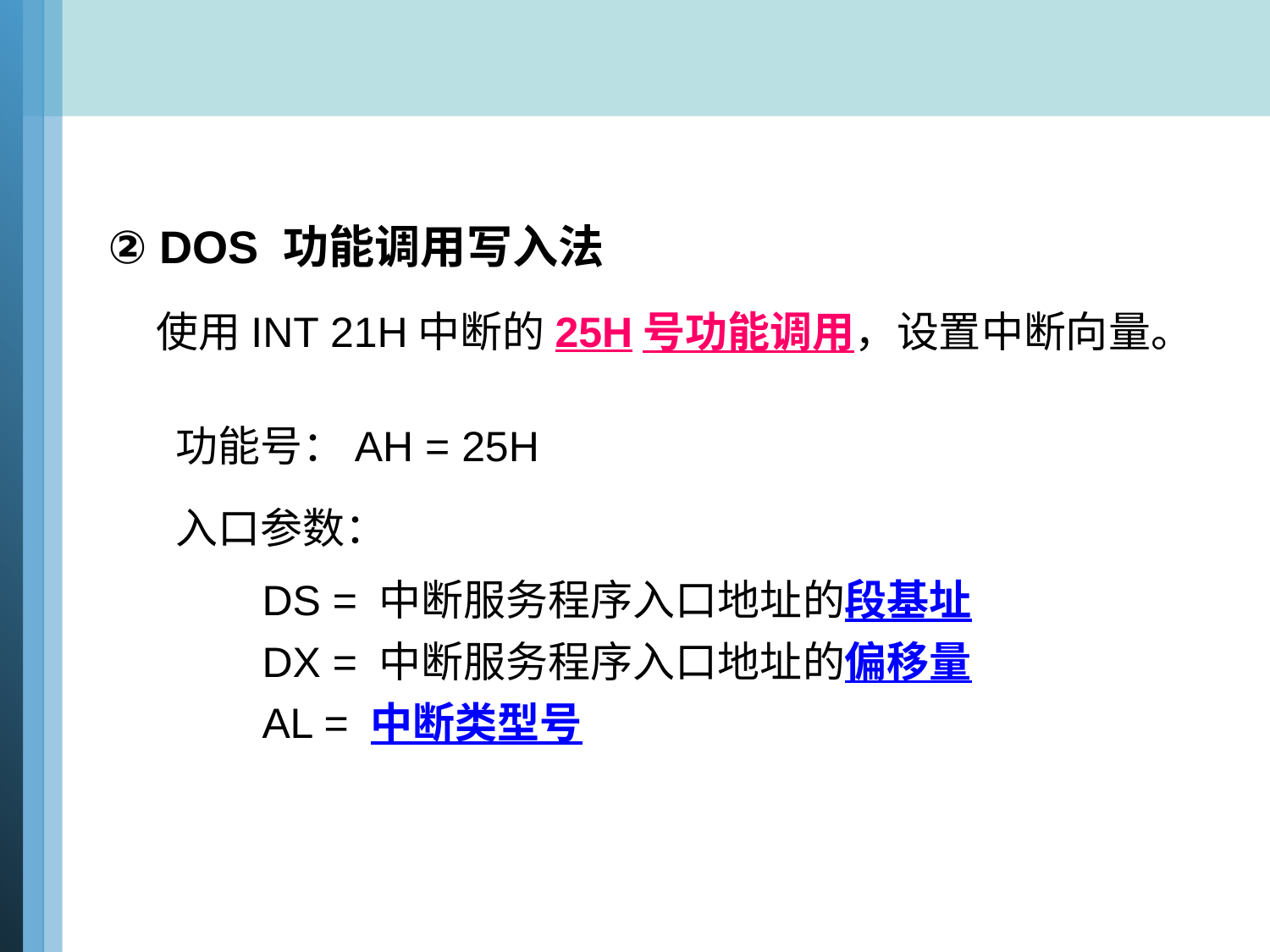

② DOS 功能调用写入法
    使用INT 21H中断的25H号功能调用，设置中断向量。
      功能号：AH = 25H
      入口参数：
             DS = 中断服务程序入口地址的段基址
             DX = 中断服务程序入口地址的偏移量
             AL = 中断类型号

92